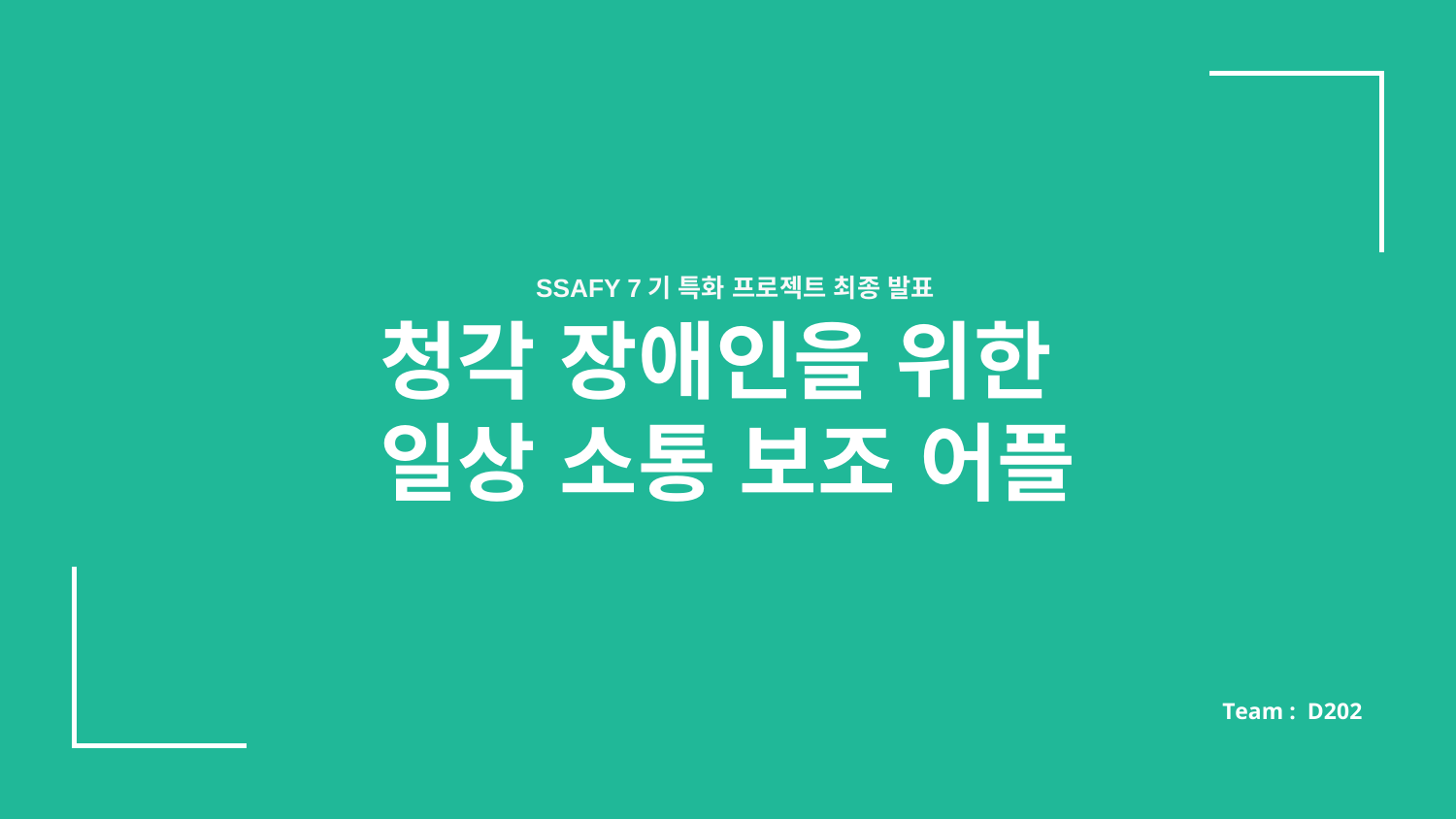

SSAFY 7기 특화 프로젝트 최종 발표
# 청각 장애인을 위한
일상 소통 보조 어플
Team :  D202